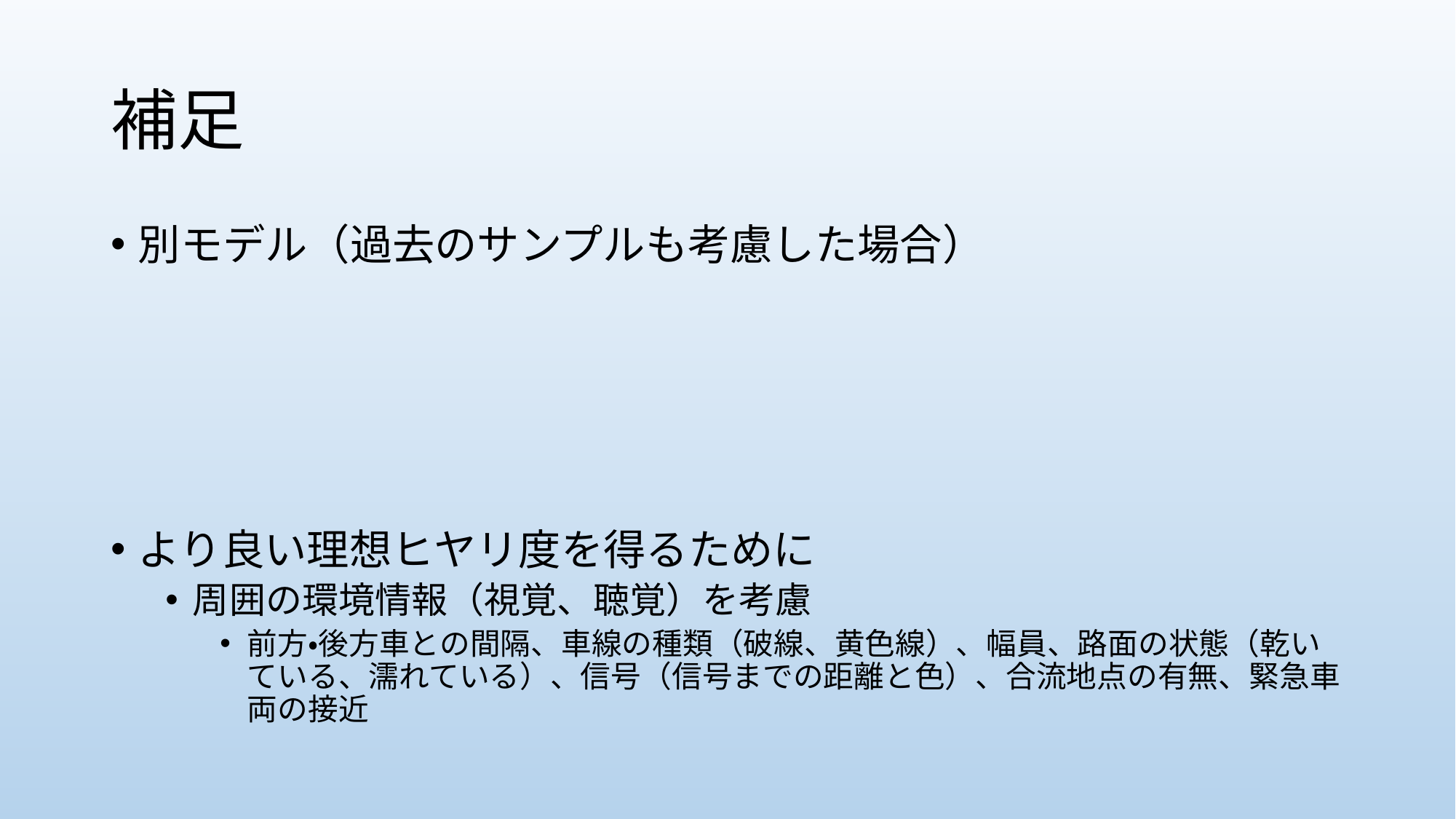

# 補足
別モデル（過去のサンプルも考慮した場合）

より良い理想ヒヤリ度を得るために
周囲の環境情報（視覚、聴覚）を考慮
前方・後方車との間隔、車線の種類（破線、黄色線）、幅員、路面の状態（乾いている、濡れている）、信号（信号までの距離と色）、合流地点の有無、緊急車両の接近